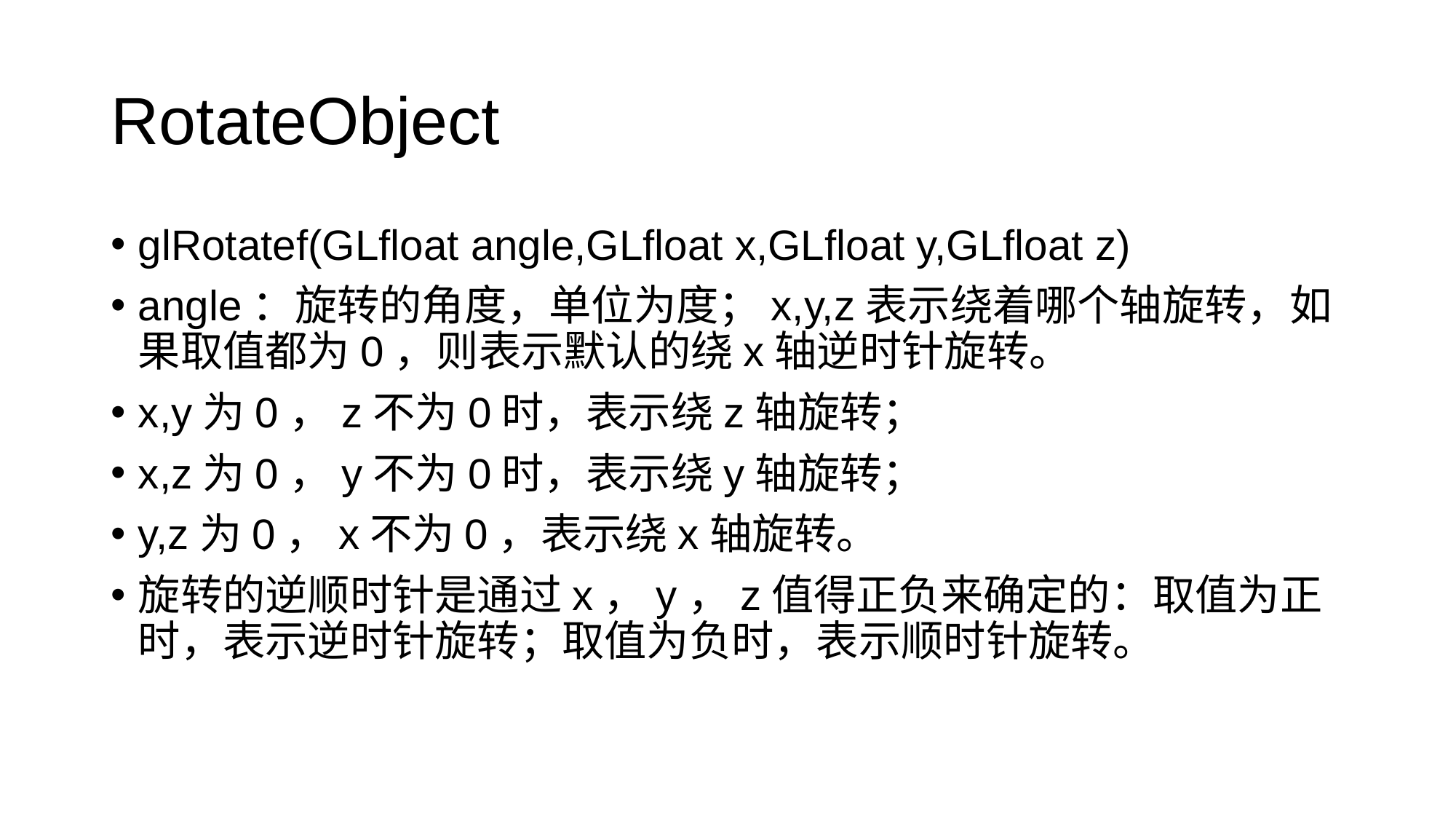

# RotateObject
glRotatef(GLfloat angle,GLfloat x,GLfloat y,GLfloat z)
angle：旋转的角度，单位为度；x,y,z表示绕着哪个轴旋转，如果取值都为0，则表示默认的绕x轴逆时针旋转。
x,y为0，z不为0时，表示绕z轴旋转；
x,z为0，y不为0时，表示绕y轴旋转；
y,z为0，x不为0，表示绕x轴旋转。
旋转的逆顺时针是通过x，y，z值得正负来确定的：取值为正时，表示逆时针旋转；取值为负时，表示顺时针旋转。